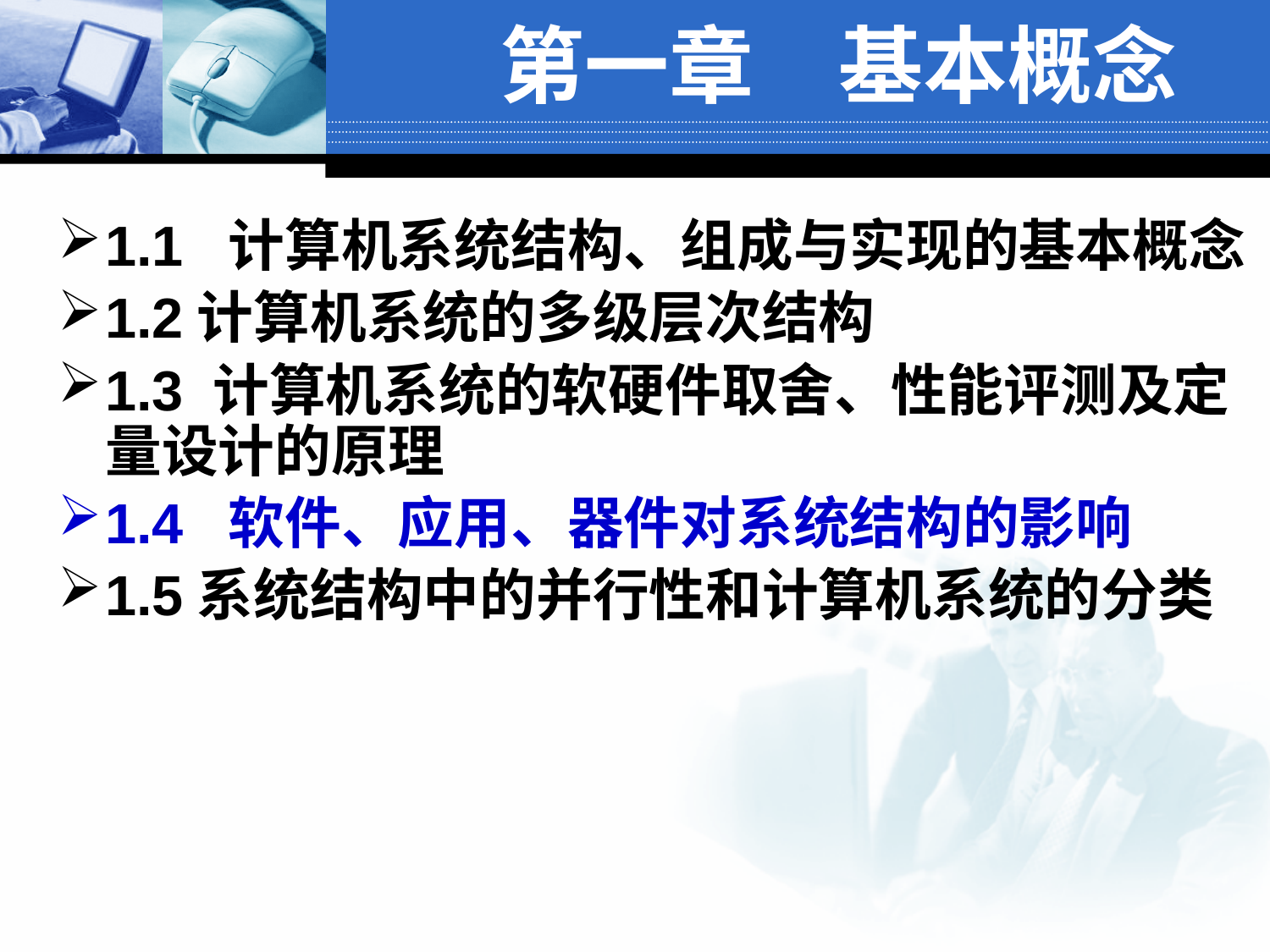

# 第一章　基本概念
1.1  计算机系统结构、组成与实现的基本概念
1.2计算机系统的多级层次结构
1.3 计算机系统的软硬件取舍、性能评测及定量设计的原理
1.4  软件、应用、器件对系统结构的影响
1.5系统结构中的并行性和计算机系统的分类